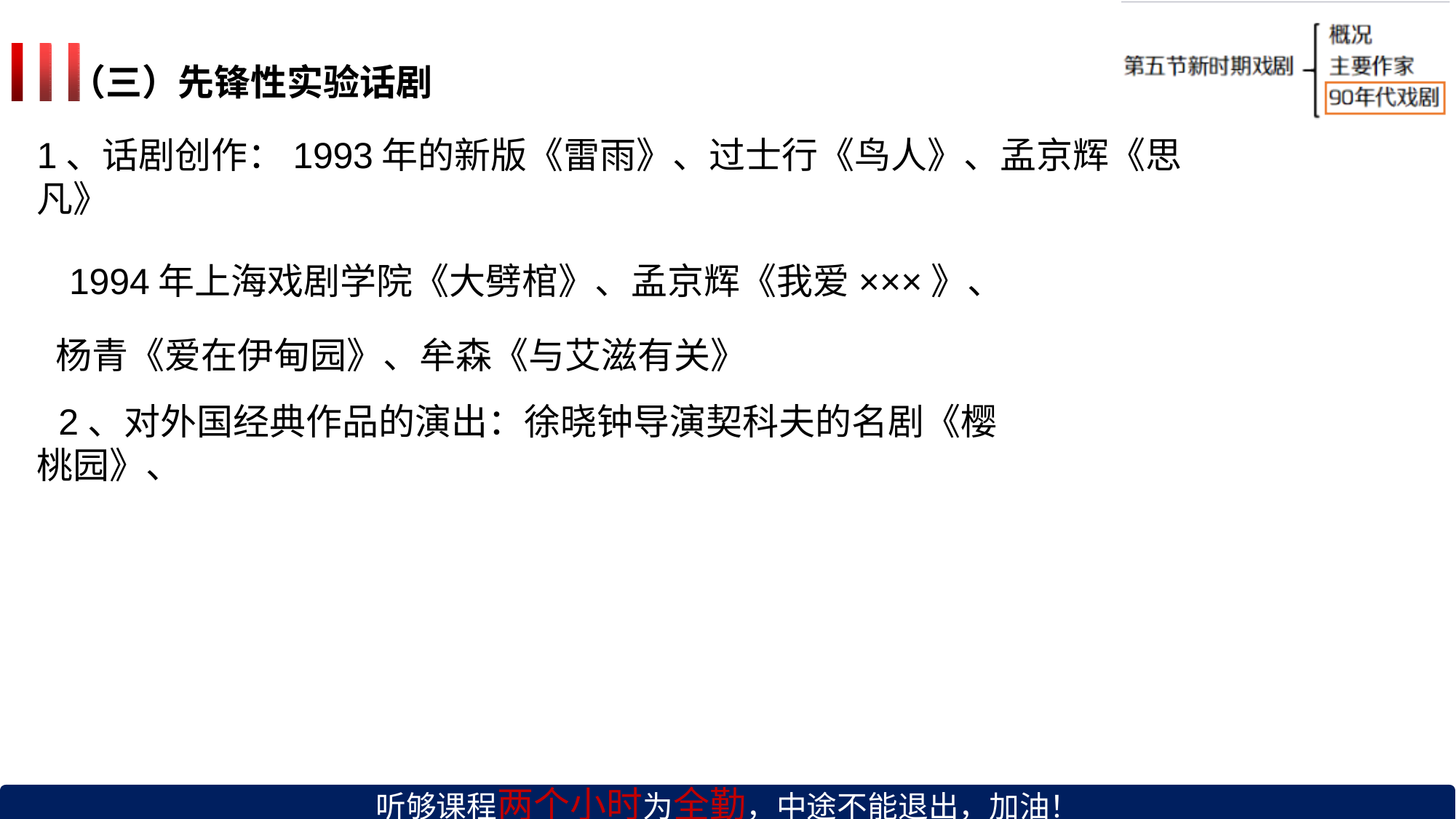

（三）先锋性实验话剧
1、话剧创作：1993年的新版《雷雨》、过士行《鸟人》、孟京辉《思凡》
1994年上海戏剧学院《大劈棺》、孟京辉《我爱×××》、 杨青《爱在伊甸园》、牟森《与艾滋有关》
2、对外国经典作品的演出：徐晓钟导演契科夫的名剧《樱桃园》、

听够课程两个小时为全勤，中途不能退出，加油！